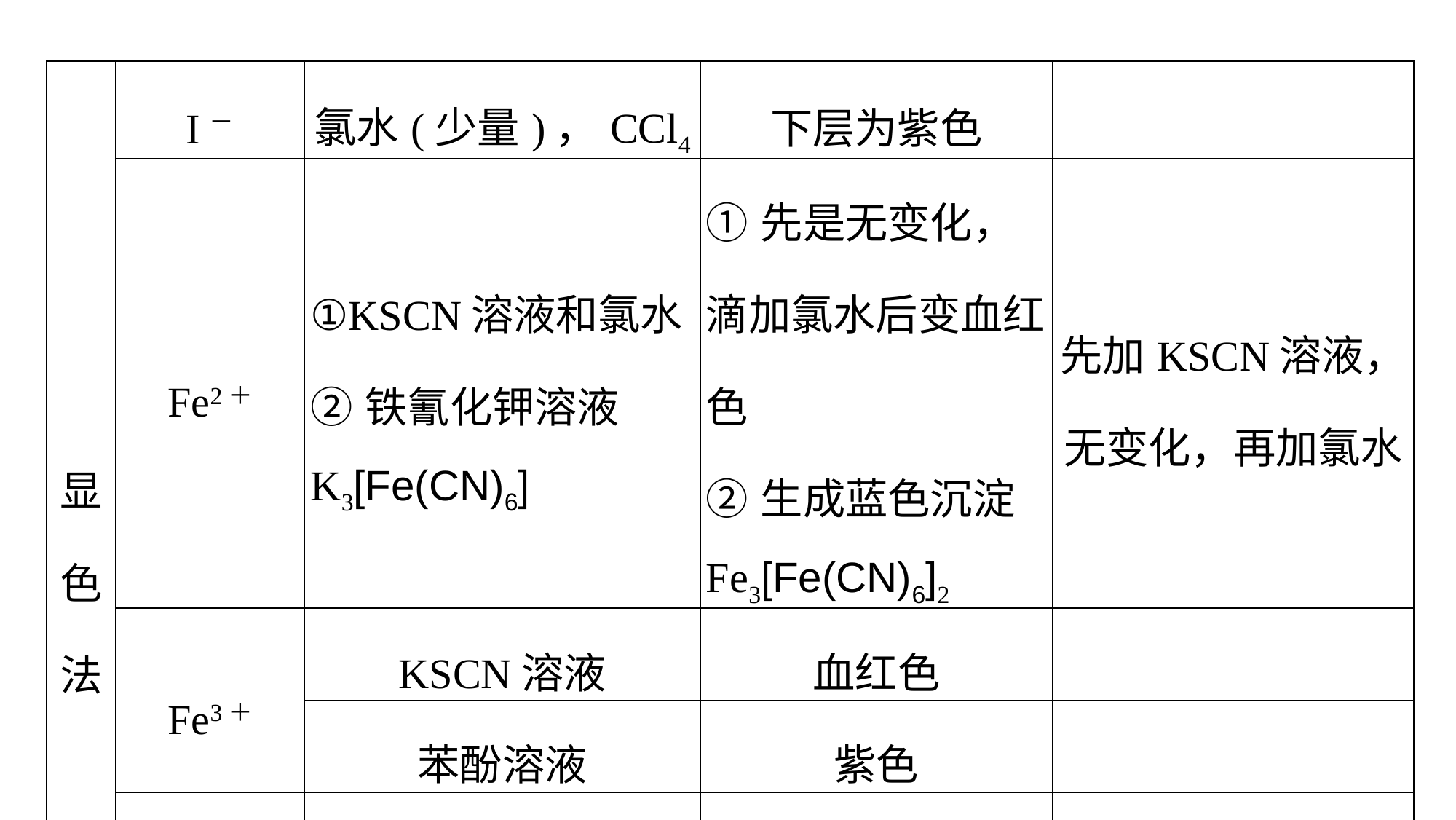

| 显色法 | I－ | 氯水(少量)，CCl4 | 下层为紫色 |  |
| --- | --- | --- | --- | --- |
|  | Fe2＋ | ①KSCN溶液和氯水 ②铁氰化钾溶液K3[Fe(CN)6] | ①先是无变化，滴加氯水后变血红色 ②生成蓝色沉淀Fe3[Fe(CN)6]2 | 先加KSCN溶液，无变化，再加氯水 |
|  | Fe3＋ | KSCN溶液 | 血红色 |  |
|  |  | 苯酚溶液 | 紫色 |  |
|  | Na＋、 K＋ | Pt(Fe)丝和稀盐酸 | 火焰分别呈黄色、紫色 | K＋要透过蓝色钴玻璃片观察焰色 |